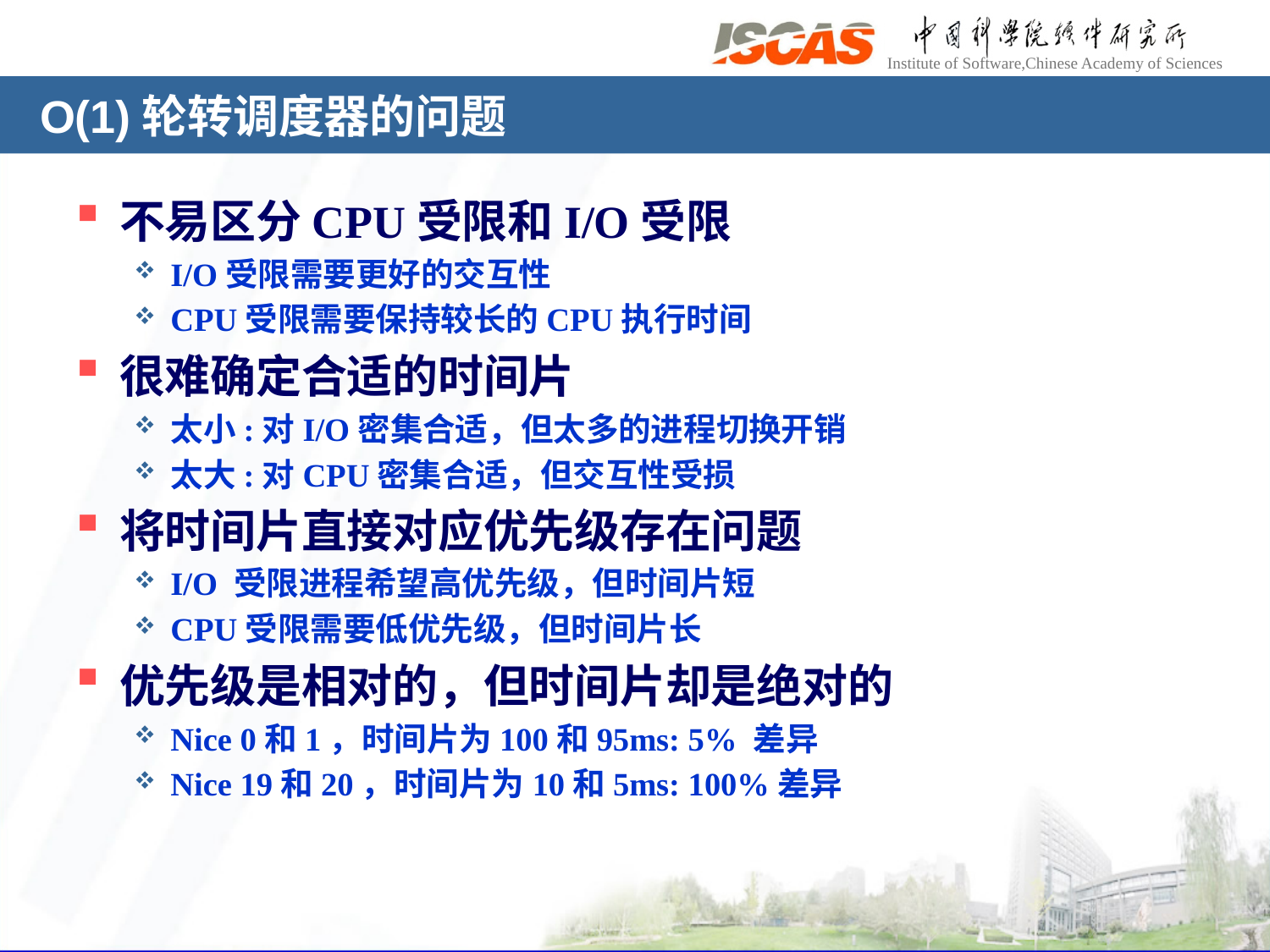

# O(1)轮转调度器的问题
不易区分CPU受限和I/O受限
I/O受限需要更好的交互性
CPU受限需要保持较长的CPU执行时间
很难确定合适的时间片
太小:对I/O密集合适，但太多的进程切换开销
太大:对CPU密集合适，但交互性受损
将时间片直接对应优先级存在问题
I/O 受限进程希望高优先级，但时间片短
CPU受限需要低优先级，但时间片长
优先级是相对的，但时间片却是绝对的
Nice 0和1，时间片为100和95ms: 5% 差异
Nice 19和20，时间片为10和5ms: 100%差异